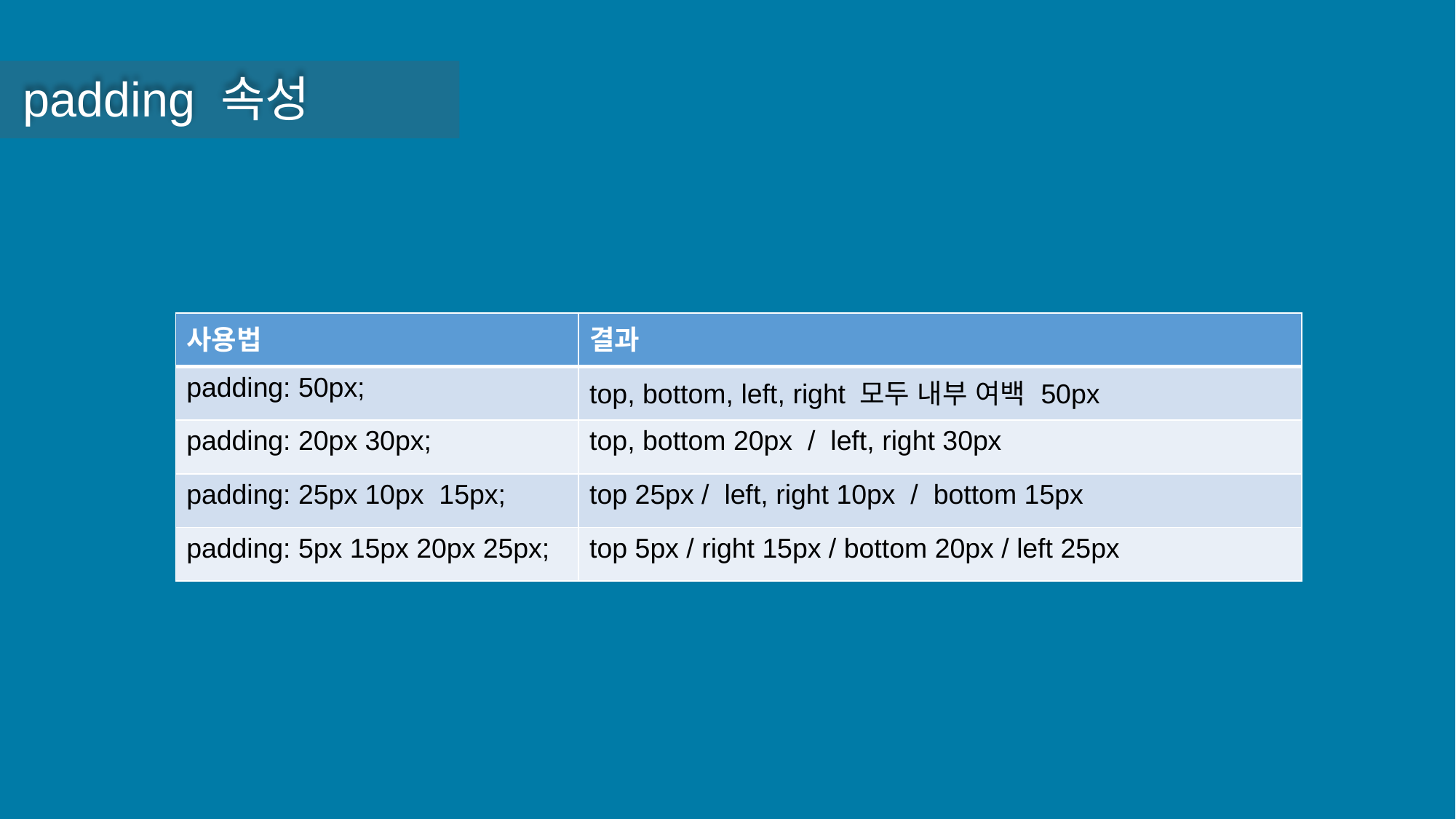

padding 속성
| 사용법 | 결과 |
| --- | --- |
| padding: 50px; | top, bottom, left, right 모두 내부 여백 50px |
| padding: 20px 30px; | top, bottom 20px / left, right 30px |
| padding: 25px 10px 15px; | top 25px / left, right 10px / bottom 15px |
| padding: 5px 15px 20px 25px; | top 5px / right 15px / bottom 20px / left 25px |